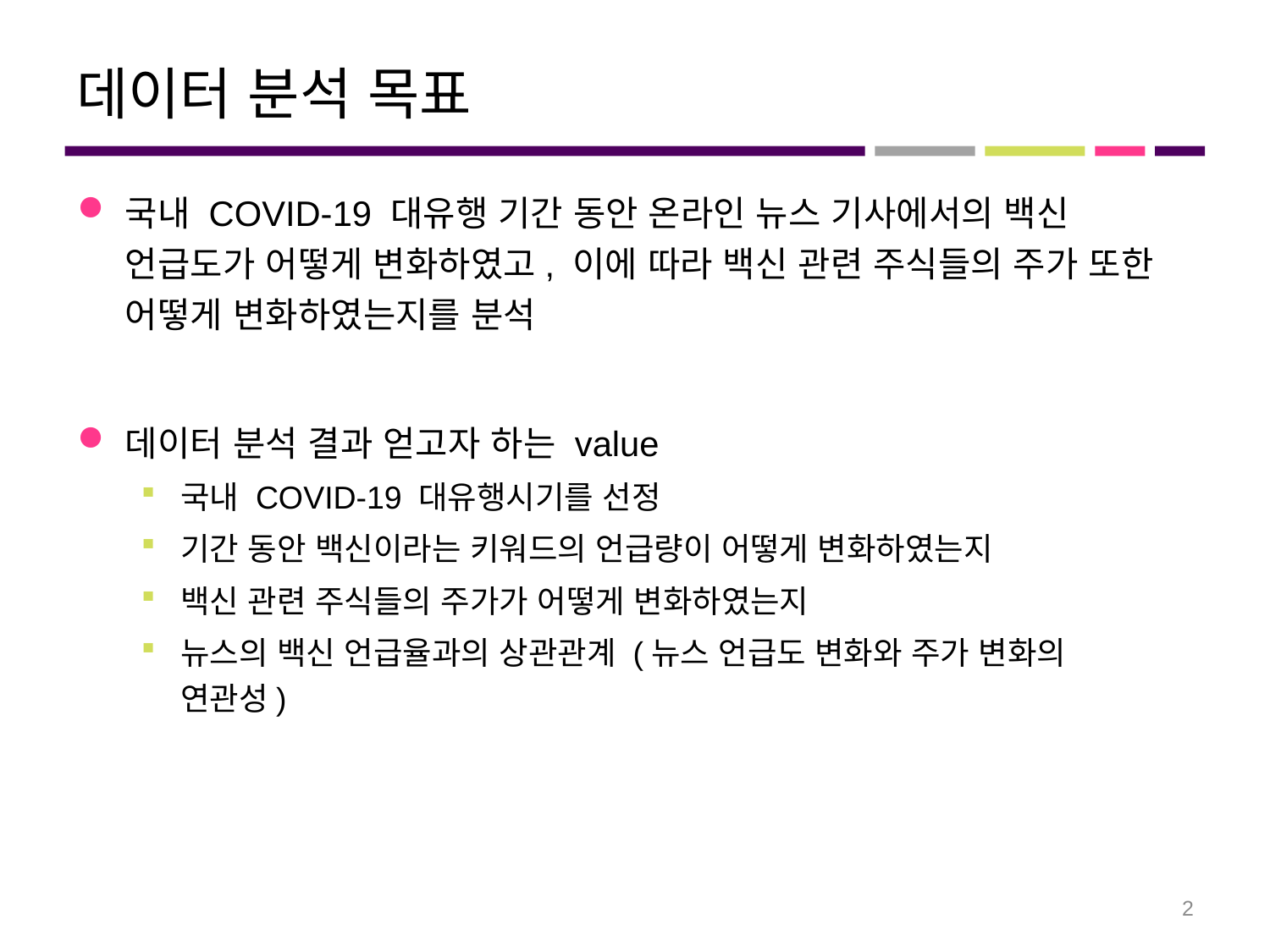

# 데이터 분석 목표
국내 COVID-19 대유행 기간 동안 온라인 뉴스 기사에서의 백신 언급도가 어떻게 변화하였고, 이에 따라 백신 관련 주식들의 주가 또한 어떻게 변화하였는지를 분석

데이터 분석 결과 얻고자 하는 value
국내 COVID-19 대유행시기를 선정
기간 동안 백신이라는 키워드의 언급량이 어떻게 변화하였는지
백신 관련 주식들의 주가가 어떻게 변화하였는지
뉴스의 백신 언급율과의 상관관계 (뉴스 언급도 변화와 주가 변화의 연관성)

2